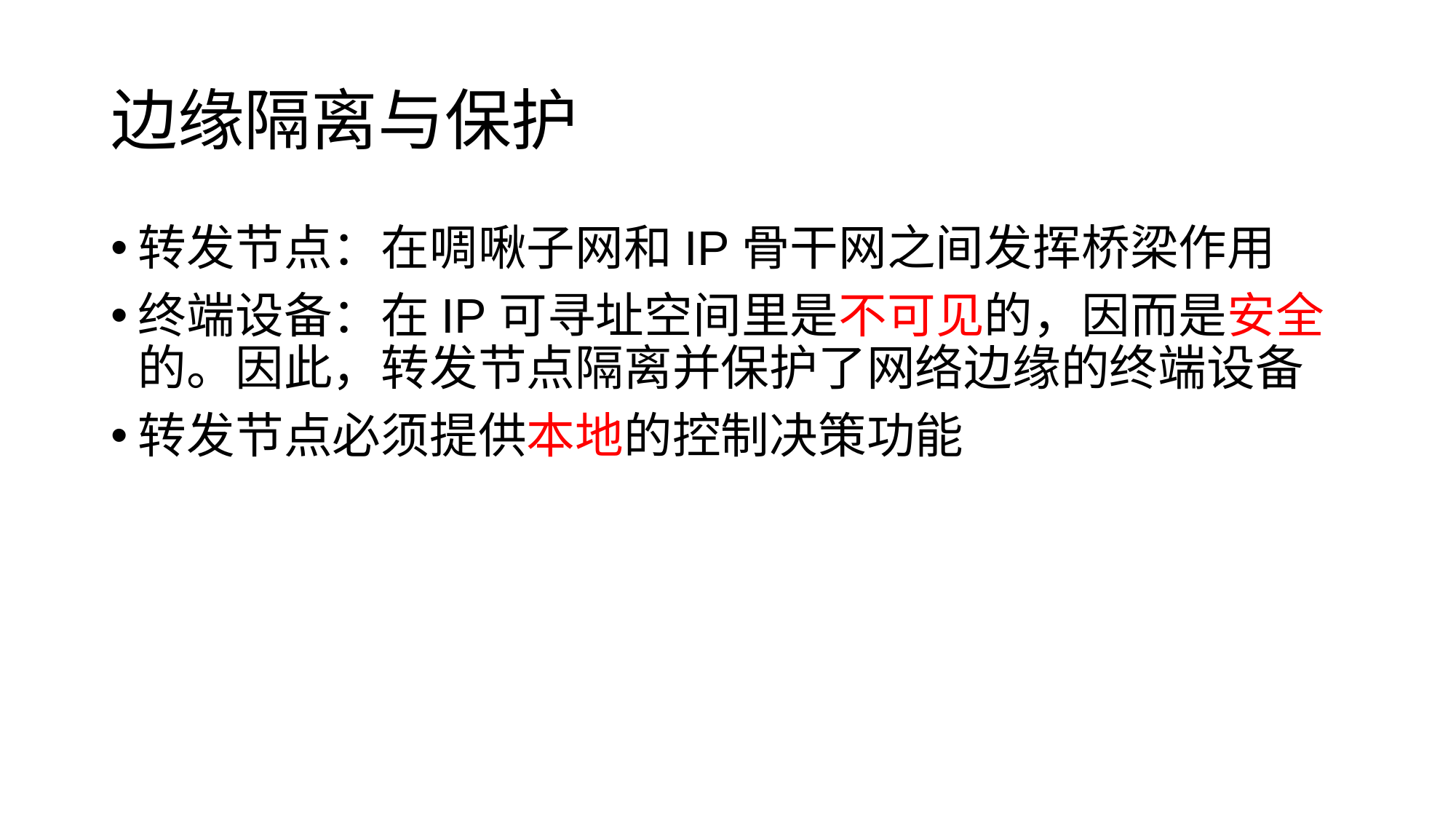

# 边缘隔离与保护
转发节点：在啁啾子网和IP骨干网之间发挥桥梁作用
终端设备：在IP可寻址空间里是不可见的，因而是安全的。因此，转发节点隔离并保护了网络边缘的终端设备
转发节点必须提供本地的控制决策功能